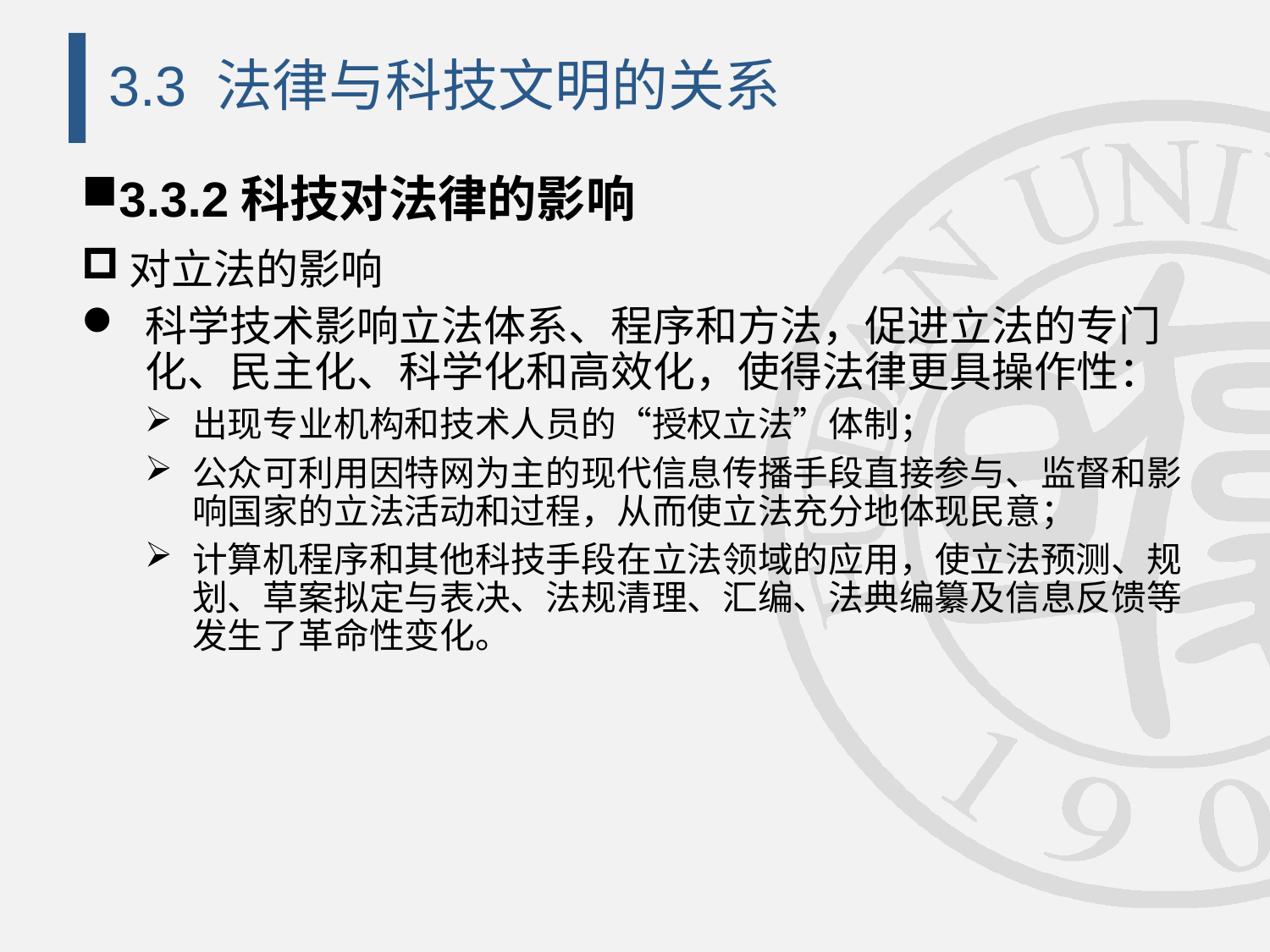

# 3.3 法律与科技文明的关系
3.3.2科技对法律的影响
对立法的影响
科学技术影响立法体系、程序和方法，促进立法的专门化、民主化、科学化和高效化，使得法律更具操作性：
出现专业机构和技术人员的“授权立法”体制；
公众可利用因特网为主的现代信息传播手段直接参与、监督和影响国家的立法活动和过程，从而使立法充分地体现民意；
计算机程序和其他科技手段在立法领域的应用，使立法预测、规划、草案拟定与表决、法规清理、汇编、法典编纂及信息反馈等发生了革命性变化。